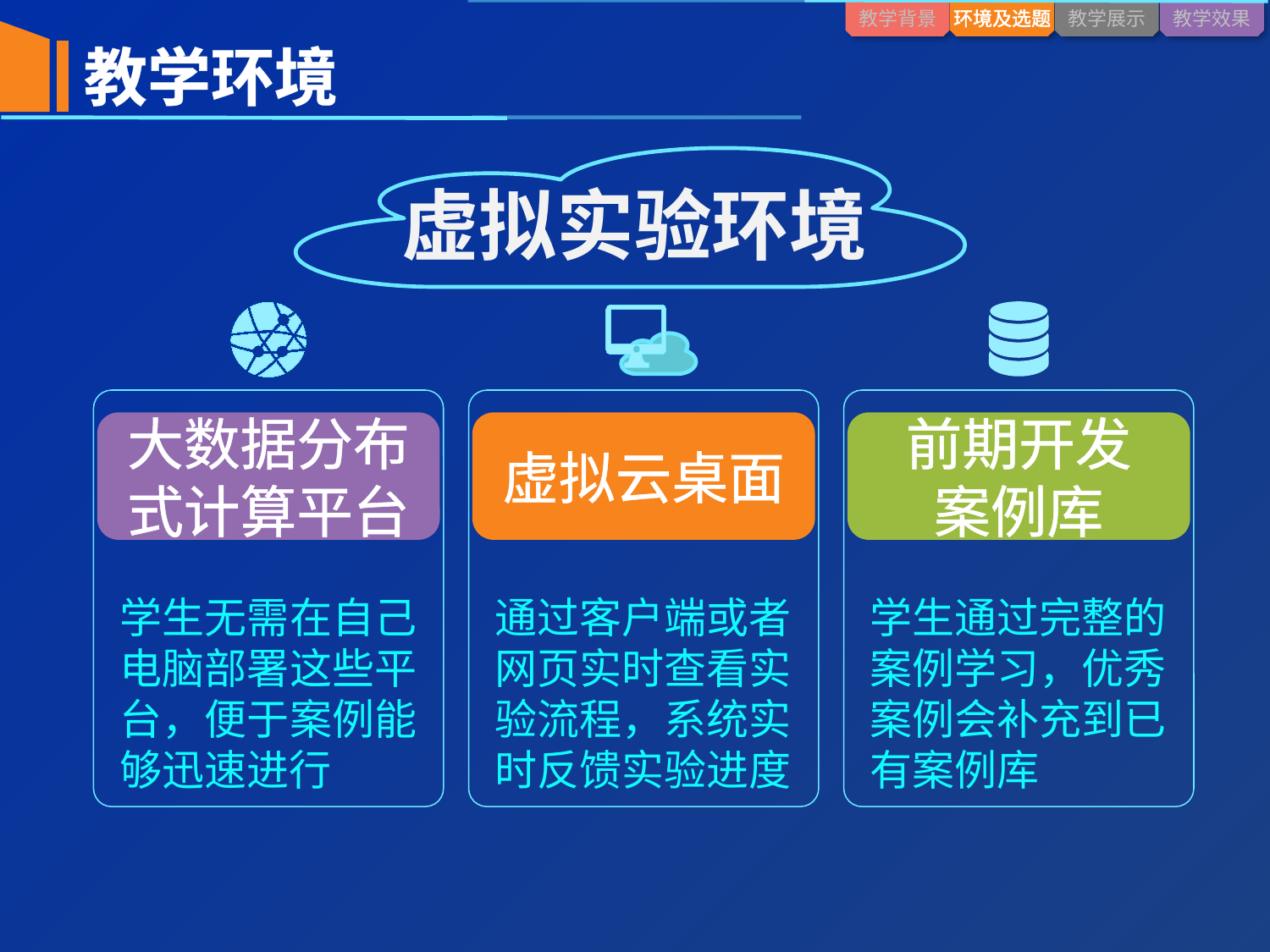

教学环境

虚拟实验环境

大数据分布式计算平台
学生无需在自己电脑部署这些平台，便于案例能够迅速进行

虚拟云桌面
通过客户端或者网页实时查看实验流程，系统实时反馈实验进度

前期开发
案例库
学生通过完整的案例学习，优秀案例会补充到已有案例库